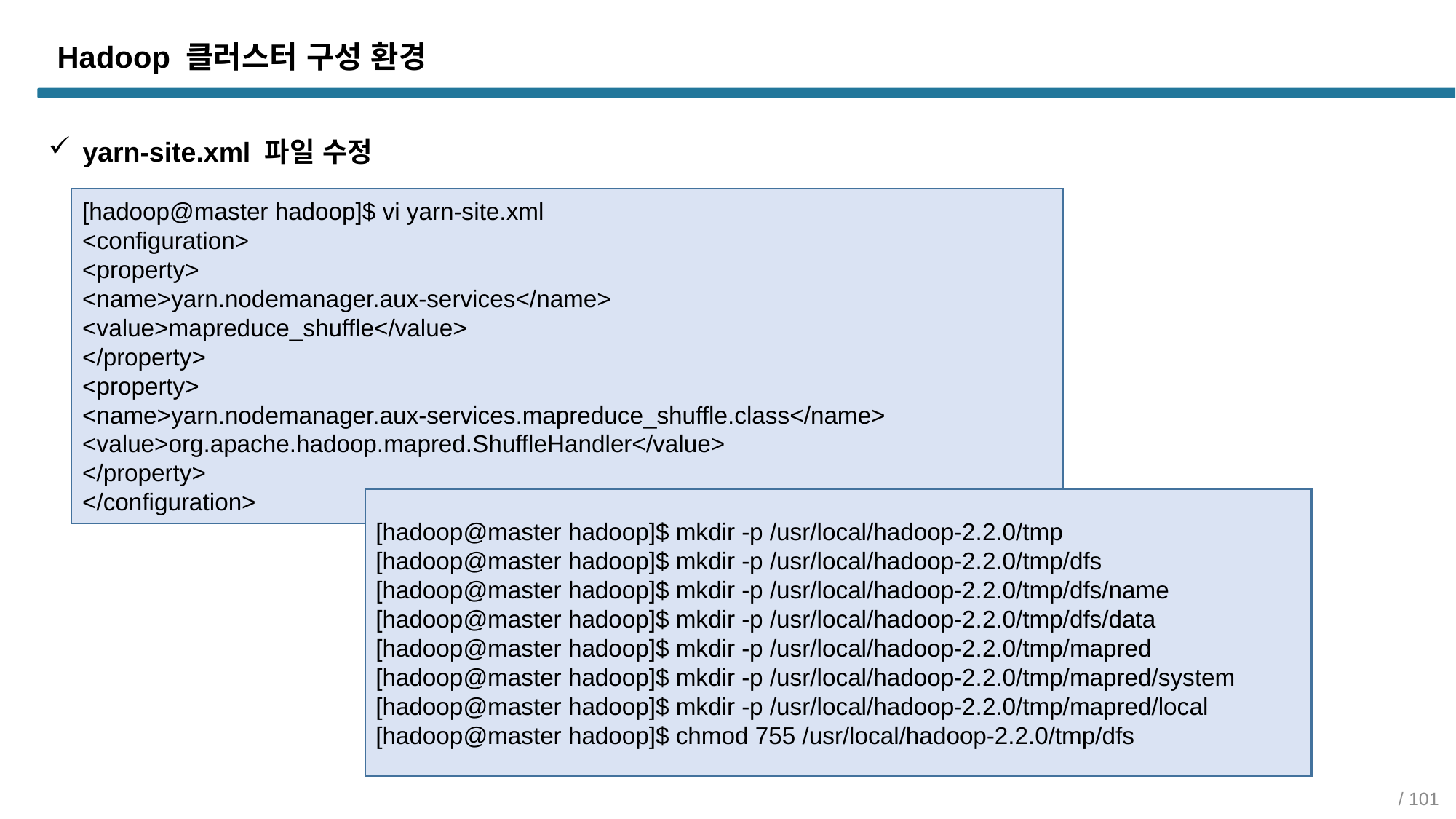

Hadoop 클러스터 구성 환경
yarn-site.xml 파일 수정
[hadoop@master hadoop]$ vi yarn-site.xml
<configuration>
<property>
<name>yarn.nodemanager.aux-services</name>
<value>mapreduce_shuffle</value>
</property>
<property>
<name>yarn.nodemanager.aux-services.mapreduce_shuffle.class</name>
<value>org.apache.hadoop.mapred.ShuffleHandler</value>
</property>
</configuration>
[hadoop@master hadoop]$ mkdir -p /usr/local/hadoop-2.2.0/tmp
[hadoop@master hadoop]$ mkdir -p /usr/local/hadoop-2.2.0/tmp/dfs
[hadoop@master hadoop]$ mkdir -p /usr/local/hadoop-2.2.0/tmp/dfs/name
[hadoop@master hadoop]$ mkdir -p /usr/local/hadoop-2.2.0/tmp/dfs/data
[hadoop@master hadoop]$ mkdir -p /usr/local/hadoop-2.2.0/tmp/mapred
[hadoop@master hadoop]$ mkdir -p /usr/local/hadoop-2.2.0/tmp/mapred/system
[hadoop@master hadoop]$ mkdir -p /usr/local/hadoop-2.2.0/tmp/mapred/local
[hadoop@master hadoop]$ chmod 755 /usr/local/hadoop-2.2.0/tmp/dfs
/ 101